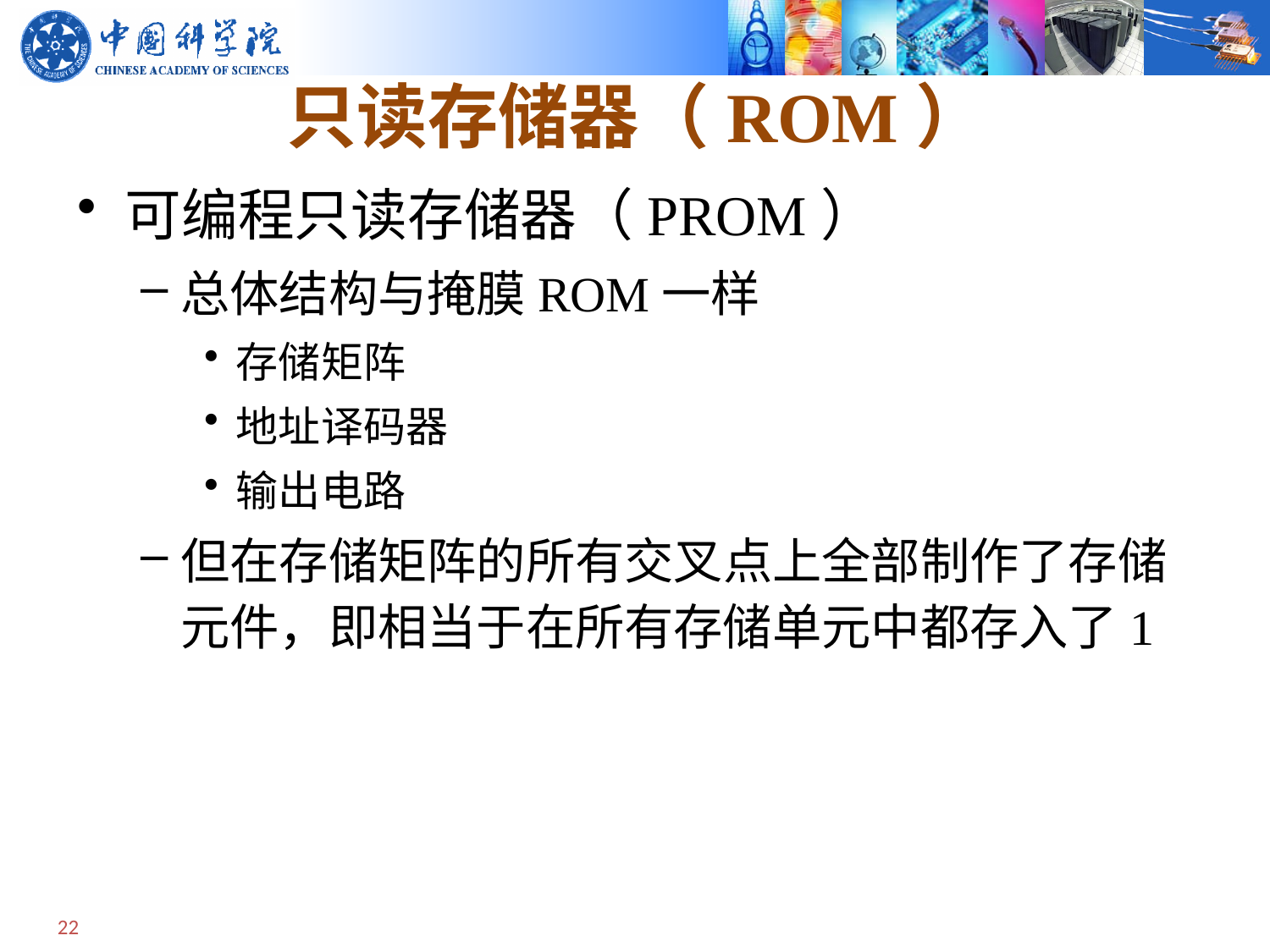

# 只读存储器（ROM）
可编程只读存储器（PROM）
总体结构与掩膜ROM一样
存储矩阵
地址译码器
输出电路
但在存储矩阵的所有交叉点上全部制作了存储元件，即相当于在所有存储单元中都存入了1